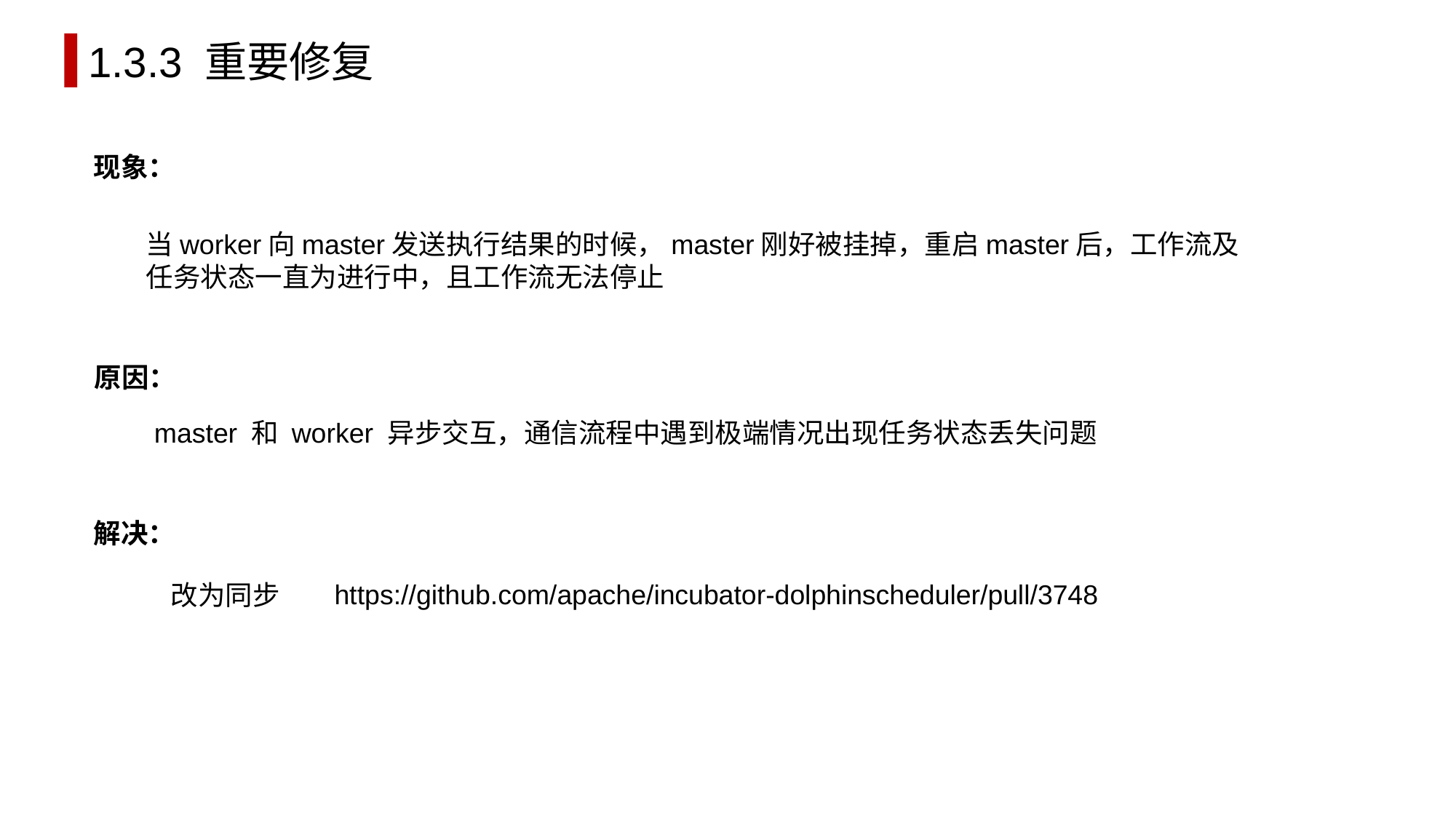

1.3.3 重要修复
现象：
当worker向master发送执行结果的时候，master刚好被挂掉，重启master后，工作流及任务状态一直为进行中，且工作流无法停止
原因：

master 和 worker 异步交互，通信流程中遇到极端情况出现任务状态丢失问题
解决：
https://github.com/apache/incubator-dolphinscheduler/pull/3748
改为同步